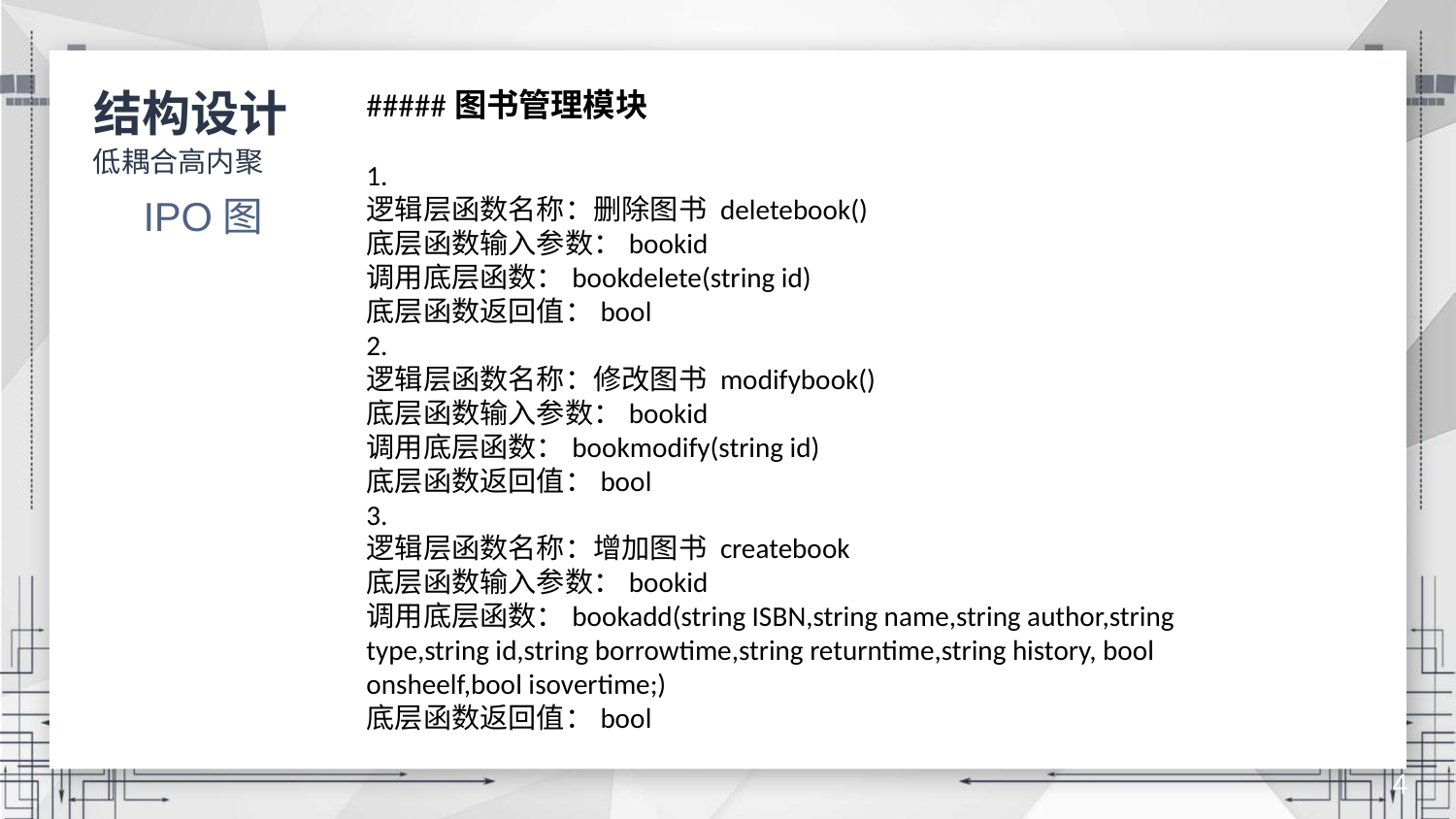

#####图书管理模块

1.
逻辑层函数名称：删除图书 deletebook()
底层函数输入参数：bookid
调用底层函数：bookdelete(string id)
底层函数返回值：bool
2.
逻辑层函数名称：修改图书 modifybook()
底层函数输入参数：bookid
调用底层函数：bookmodify(string id)
底层函数返回值：bool
3.
逻辑层函数名称：增加图书 createbook
底层函数输入参数：bookid
调用底层函数：bookadd(string ISBN,string name,string author,string type,string id,string borrowtime,string returntime,string history, bool onsheelf,bool isovertime;)
底层函数返回值：bool
结构设计
低耦合高内聚
IPO图
4